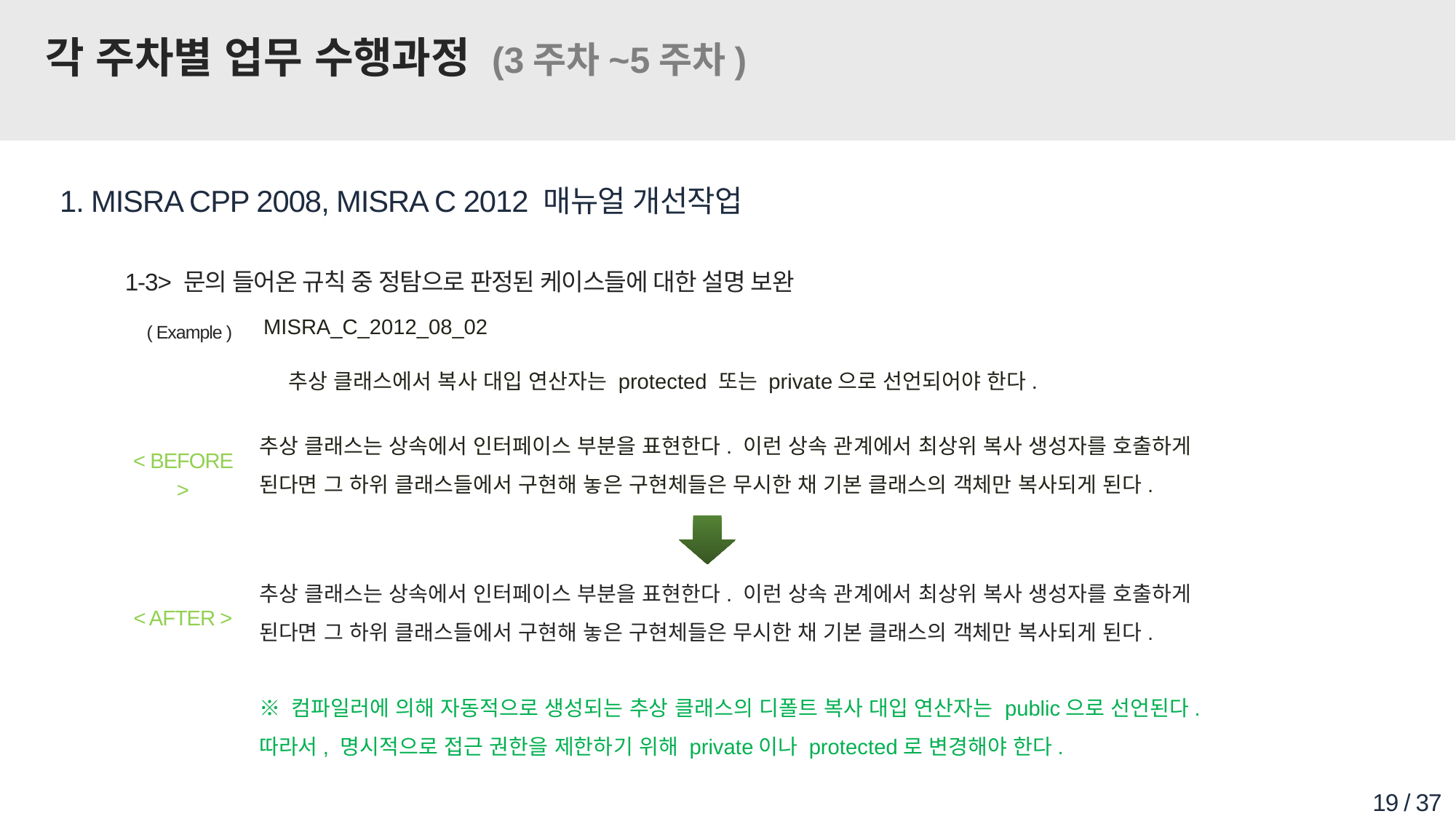

# 각 주차별 업무 수행과정 (3주차~5주차)
1. MISRA CPP 2008, MISRA C 2012 매뉴얼 개선작업
1-3> 문의 들어온 규칙 중 정탐으로 판정된 케이스들에 대한 설명 보완
( Example )
MISRA_C_2012_08_02
추상 클래스에서 복사 대입 연산자는 protected 또는 private으로 선언되어야 한다.
추상 클래스는 상속에서 인터페이스 부분을 표현한다. 이런 상속 관계에서 최상위 복사 생성자를 호출하게 된다면 그 하위 클래스들에서 구현해 놓은 구현체들은 무시한 채 기본 클래스의 객체만 복사되게 된다.
< BEFORE >

추상 클래스는 상속에서 인터페이스 부분을 표현한다. 이런 상속 관계에서 최상위 복사 생성자를 호출하게 된다면 그 하위 클래스들에서 구현해 놓은 구현체들은 무시한 채 기본 클래스의 객체만 복사되게 된다.

※ 컴파일러에 의해 자동적으로 생성되는 추상 클래스의 디폴트 복사 대입 연산자는 public으로 선언된다. 따라서, 명시적으로 접근 권한을 제한하기 위해 private이나 protected로 변경해야 한다.
< AFTER >
19 / 37